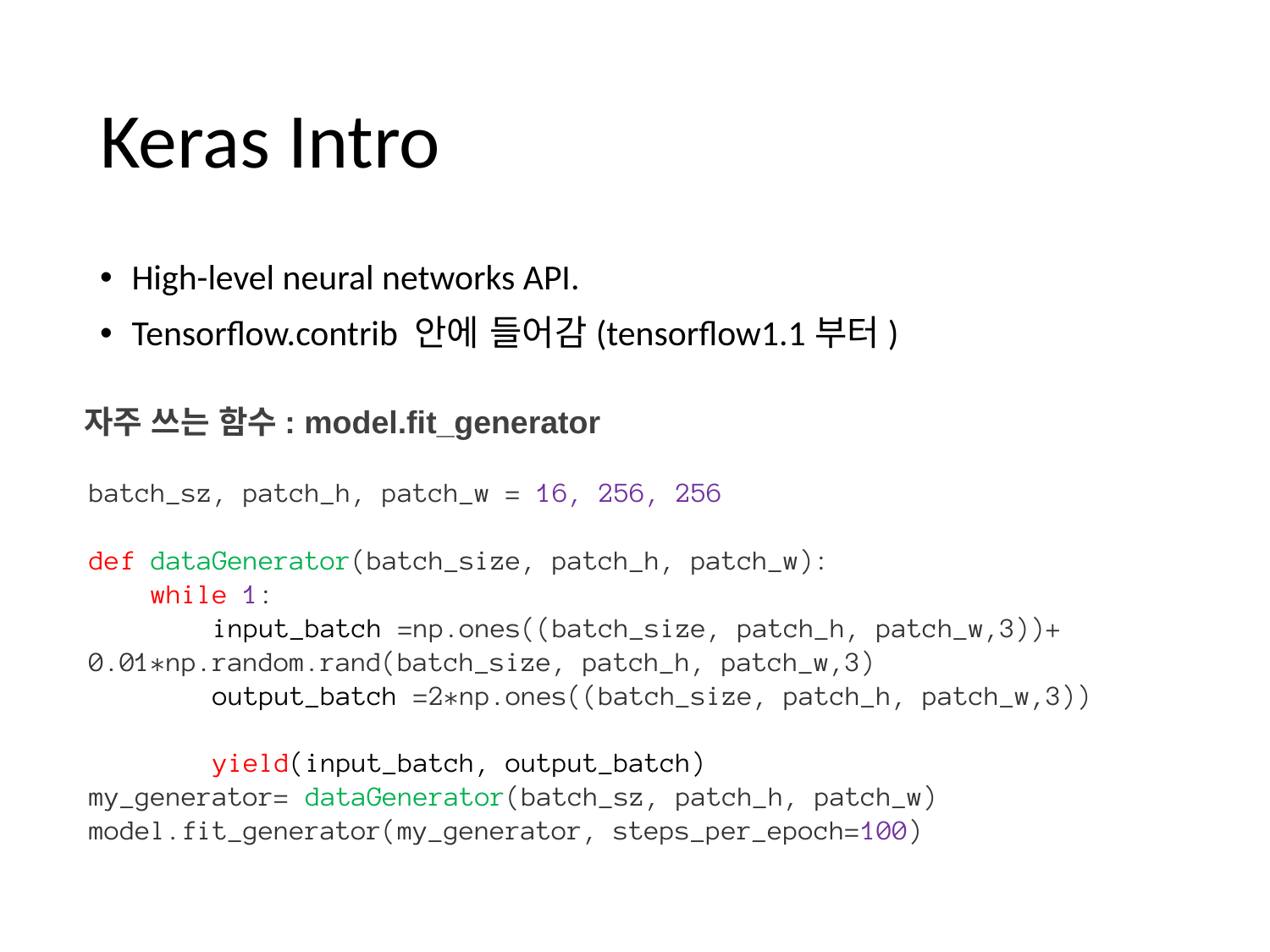

# Keras Intro
High-level neural networks API.
Tensorflow.contrib 안에 들어감(tensorflow1.1부터)
자주 쓰는 함수: model.fit_generator
batch_sz, patch_h, patch_w = 16, 256, 256

def dataGenerator(batch_size, patch_h, patch_w):
    while 1:
        input_batch =np.ones((batch_size, patch_h, patch_w,3))+ 0.01*np.random.rand(batch_size, patch_h, patch_w,3)
        output_batch =2*np.ones((batch_size, patch_h, patch_w,3))

        yield(input_batch, output_batch)
my_generator= dataGenerator(batch_sz, patch_h, patch_w)
model.fit_generator(my_generator, steps_per_epoch=100)